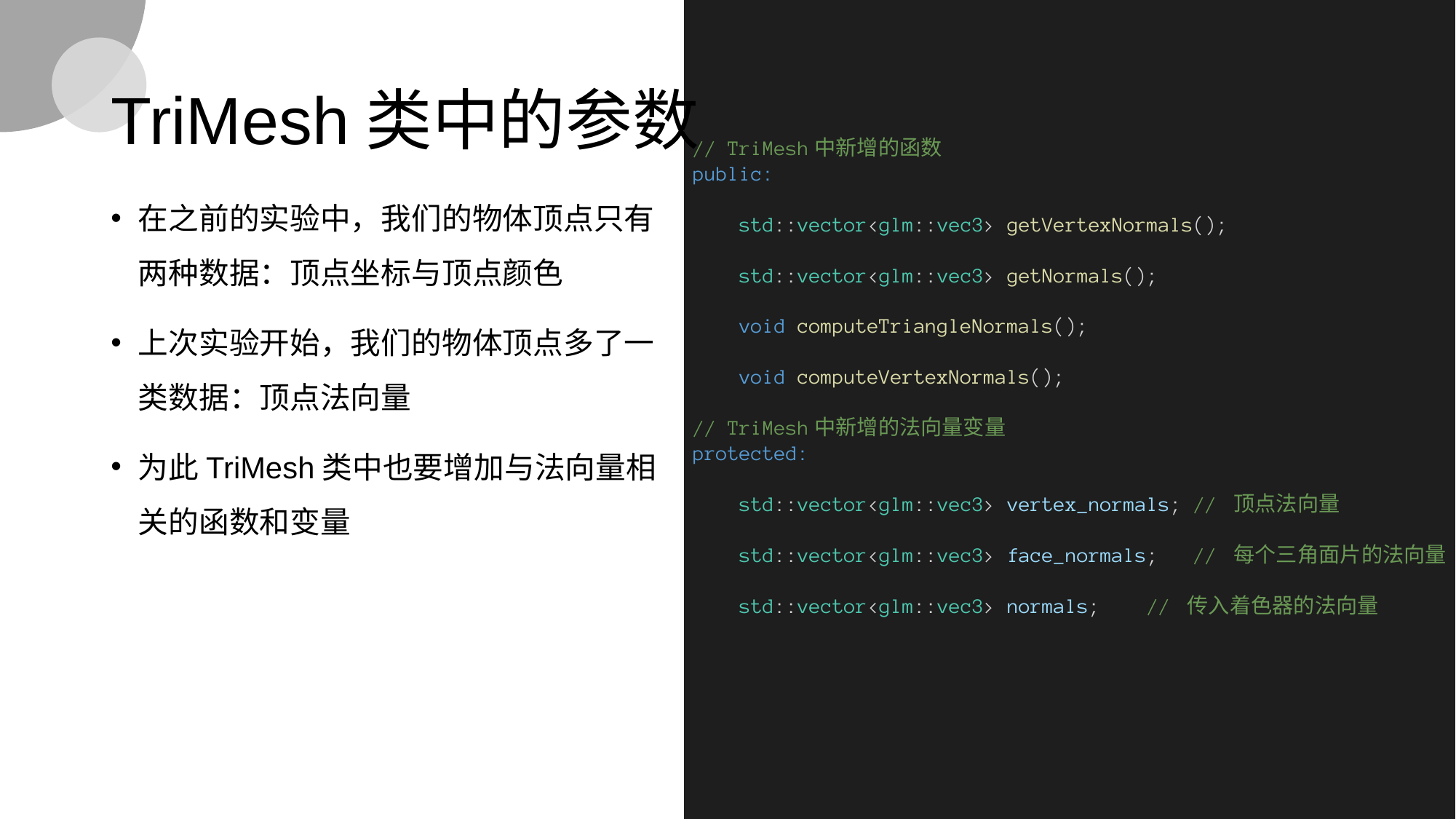

# TriMesh类中的参数
// TriMesh中新增的函数
public:
    std::vector<glm::vec3> getVertexNormals();

    std::vector<glm::vec3> getNormals();
    void computeTriangleNormals();

    void computeVertexNormals();

// TriMesh中新增的法向量变量
protected:

    std::vector<glm::vec3> vertex_normals; // 顶点法向量
    std::vector<glm::vec3> face_normals;   // 每个三角面片的法向量
    std::vector<glm::vec3> normals;    // 传入着色器的法向量
在之前的实验中，我们的物体顶点只有两种数据：顶点坐标与顶点颜色
上次实验开始，我们的物体顶点多了一类数据：顶点法向量
为此TriMesh类中也要增加与法向量相关的函数和变量